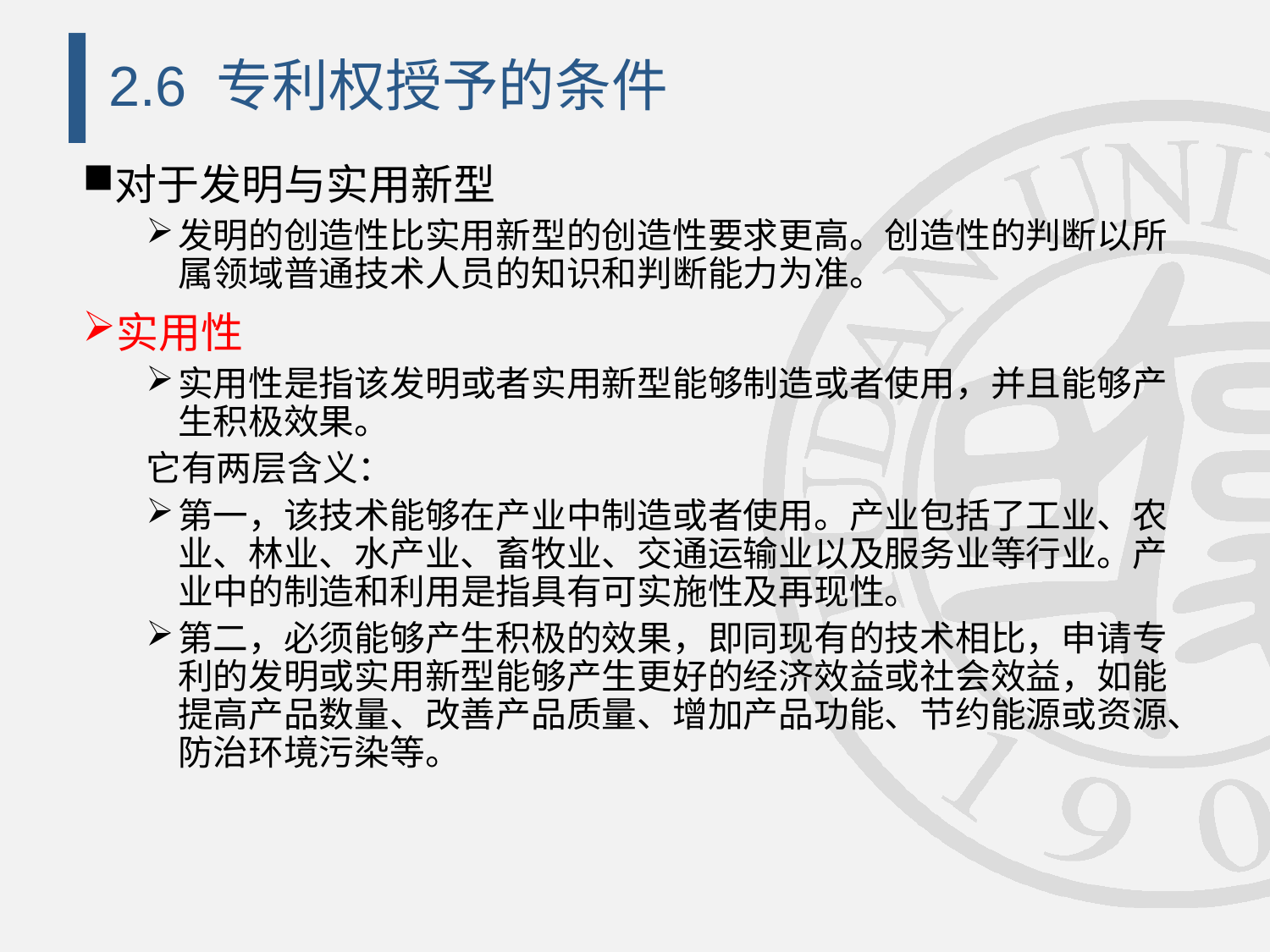

# 2.6 专利权授予的条件
对于发明与实用新型
发明的创造性比实用新型的创造性要求更高。创造性的判断以所属领域普通技术人员的知识和判断能力为准。
实用性
实用性是指该发明或者实用新型能够制造或者使用，并且能够产生积极效果。
它有两层含义：
第一，该技术能够在产业中制造或者使用。产业包括了工业、农业、林业、水产业、畜牧业、交通运输业以及服务业等行业。产业中的制造和利用是指具有可实施性及再现性。
第二，必须能够产生积极的效果，即同现有的技术相比，申请专利的发明或实用新型能够产生更好的经济效益或社会效益，如能提高产品数量、改善产品质量、增加产品功能、节约能源或资源、防治环境污染等。